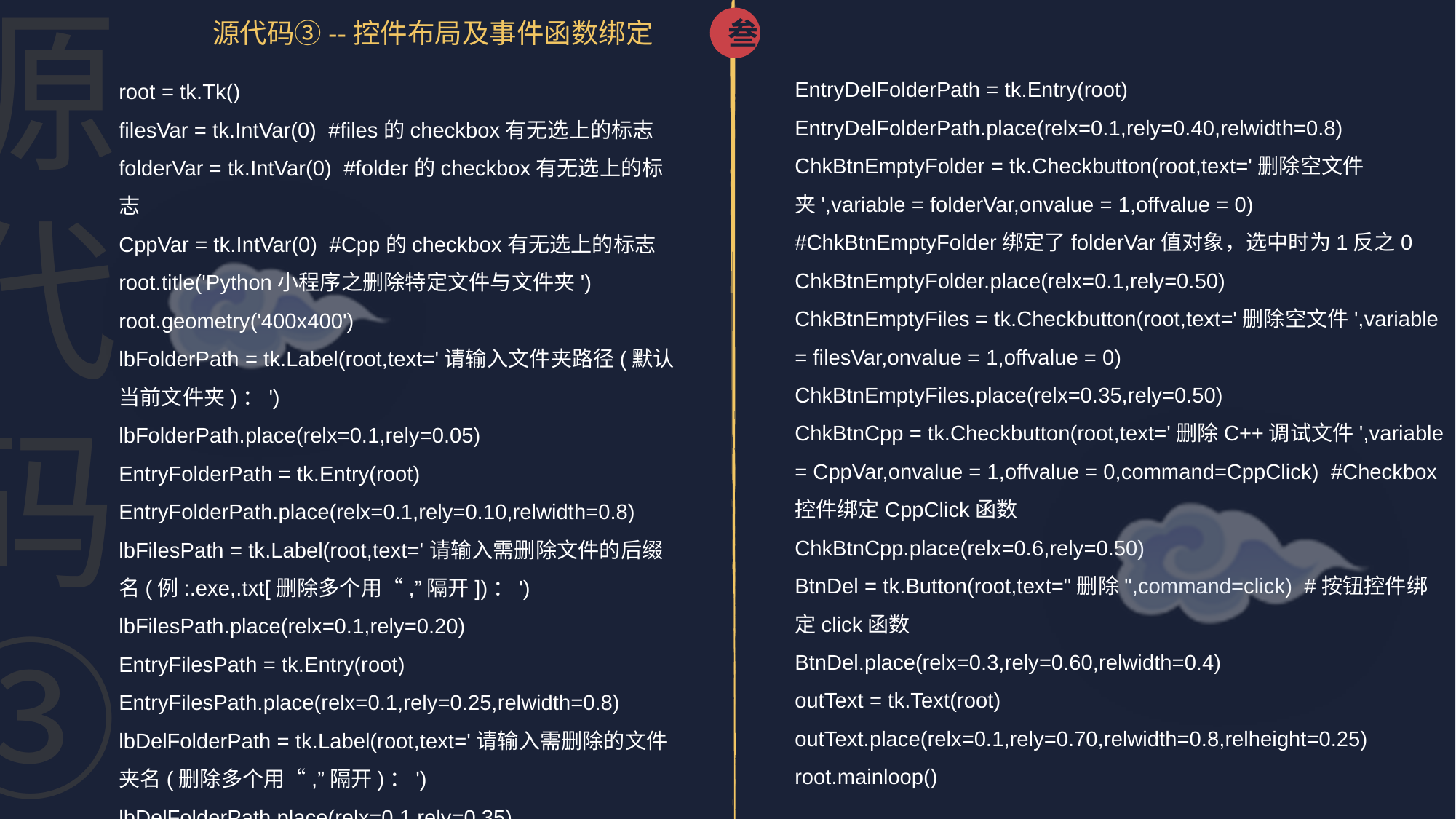

源代码③
叁
EntryDelFolderPath = tk.Entry(root)
EntryDelFolderPath.place(relx=0.1,rely=0.40,relwidth=0.8)
ChkBtnEmptyFolder = tk.Checkbutton(root,text='删除空文件夹',variable = folderVar,onvalue = 1,offvalue = 0)  #ChkBtnEmptyFolder绑定了folderVar值对象，选中时为1反之0
ChkBtnEmptyFolder.place(relx=0.1,rely=0.50)
ChkBtnEmptyFiles = tk.Checkbutton(root,text='删除空文件',variable = filesVar,onvalue = 1,offvalue = 0)
ChkBtnEmptyFiles.place(relx=0.35,rely=0.50)
ChkBtnCpp = tk.Checkbutton(root,text='删除C++调试文件',variable = CppVar,onvalue = 1,offvalue = 0,command=CppClick)  #Checkbox控件绑定CppClick函数
ChkBtnCpp.place(relx=0.6,rely=0.50)
BtnDel = tk.Button(root,text="删除",command=click)  #按钮控件绑定click函数
BtnDel.place(relx=0.3,rely=0.60,relwidth=0.4)
outText = tk.Text(root)
outText.place(relx=0.1,rely=0.70,relwidth=0.8,relheight=0.25)
root.mainloop()
源代码③--控件布局及事件函数绑定
root = tk.Tk()
filesVar = tk.IntVar(0)  #files的checkbox有无选上的标志
folderVar = tk.IntVar(0)  #folder的checkbox有无选上的标志
CppVar = tk.IntVar(0)  #Cpp的checkbox有无选上的标志
root.title('Python小程序之删除特定文件与文件夹')
root.geometry('400x400')
lbFolderPath = tk.Label(root,text='请输入文件夹路径(默认当前文件夹)：')
lbFolderPath.place(relx=0.1,rely=0.05)
EntryFolderPath = tk.Entry(root)
EntryFolderPath.place(relx=0.1,rely=0.10,relwidth=0.8)
lbFilesPath = tk.Label(root,text='请输入需删除文件的后缀名(例:.exe,.txt[删除多个用“,”隔开])：')
lbFilesPath.place(relx=0.1,rely=0.20)
EntryFilesPath = tk.Entry(root)
EntryFilesPath.place(relx=0.1,rely=0.25,relwidth=0.8)
lbDelFolderPath = tk.Label(root,text='请输入需删除的文件夹名(删除多个用“,”隔开)：')
lbDelFolderPath.place(relx=0.1,rely=0.35)